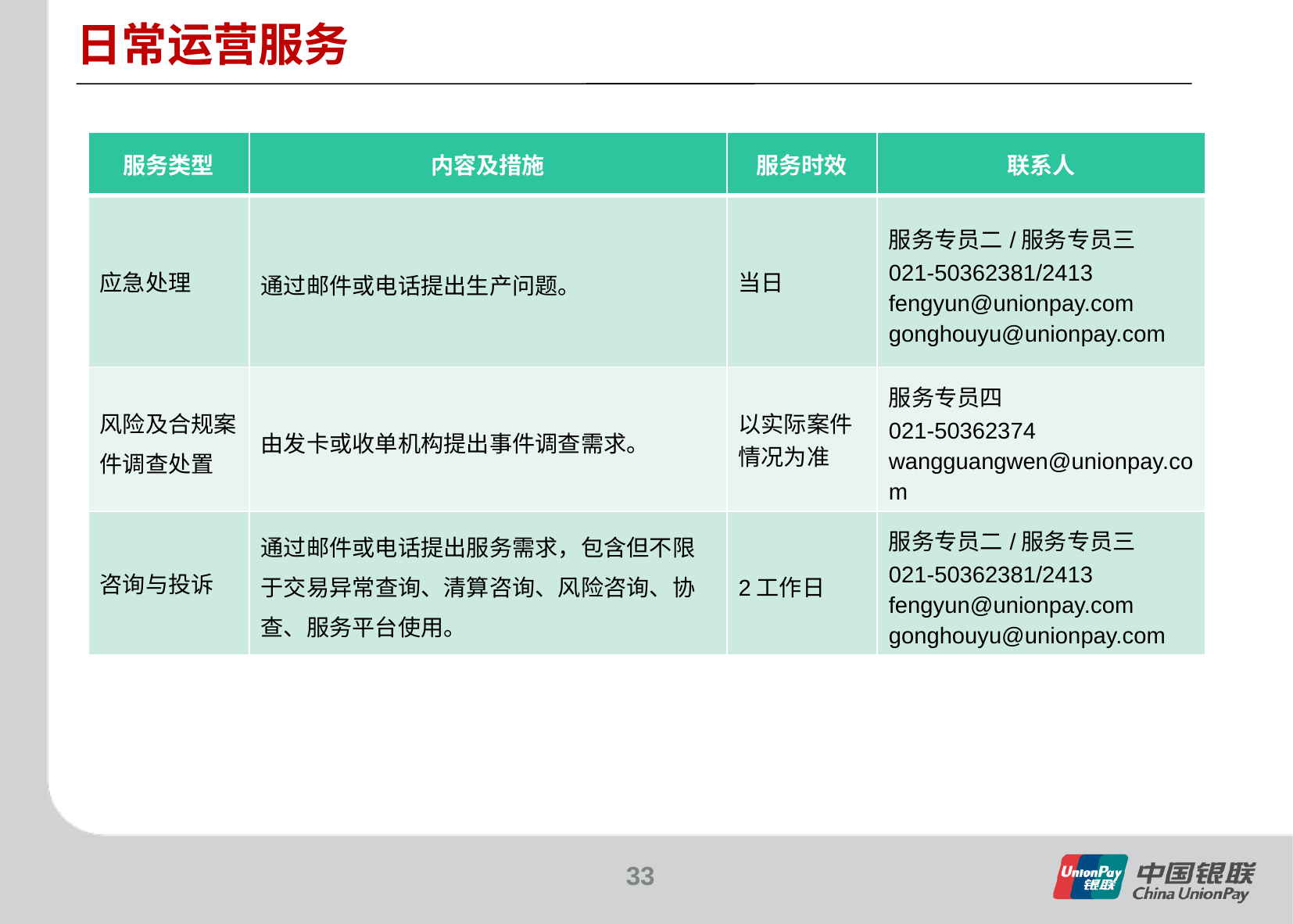

日常运营服务

| 服务类型 | 内容及措施 | 服务时效 | 联系人 |
| --- | --- | --- | --- |
| 应急处理 | 通过邮件或电话提出生产问题。 | 当日 | 服务专员二/服务专员三 021-50362381/2413 fengyun@unionpay.com gonghouyu@unionpay.com |
| 风险及合规案件调查处置 | 由发卡或收单机构提出事件调查需求。 | 以实际案件情况为准 | 服务专员四 021-50362374 wangguangwen@unionpay.com |
| 咨询与投诉 | 通过邮件或电话提出服务需求，包含但不限于交易异常查询、清算咨询、风险咨询、协查、服务平台使用。 | 2工作日 | 服务专员二/服务专员三 021-50362381/2413 fengyun@unionpay.com gonghouyu@unionpay.com |